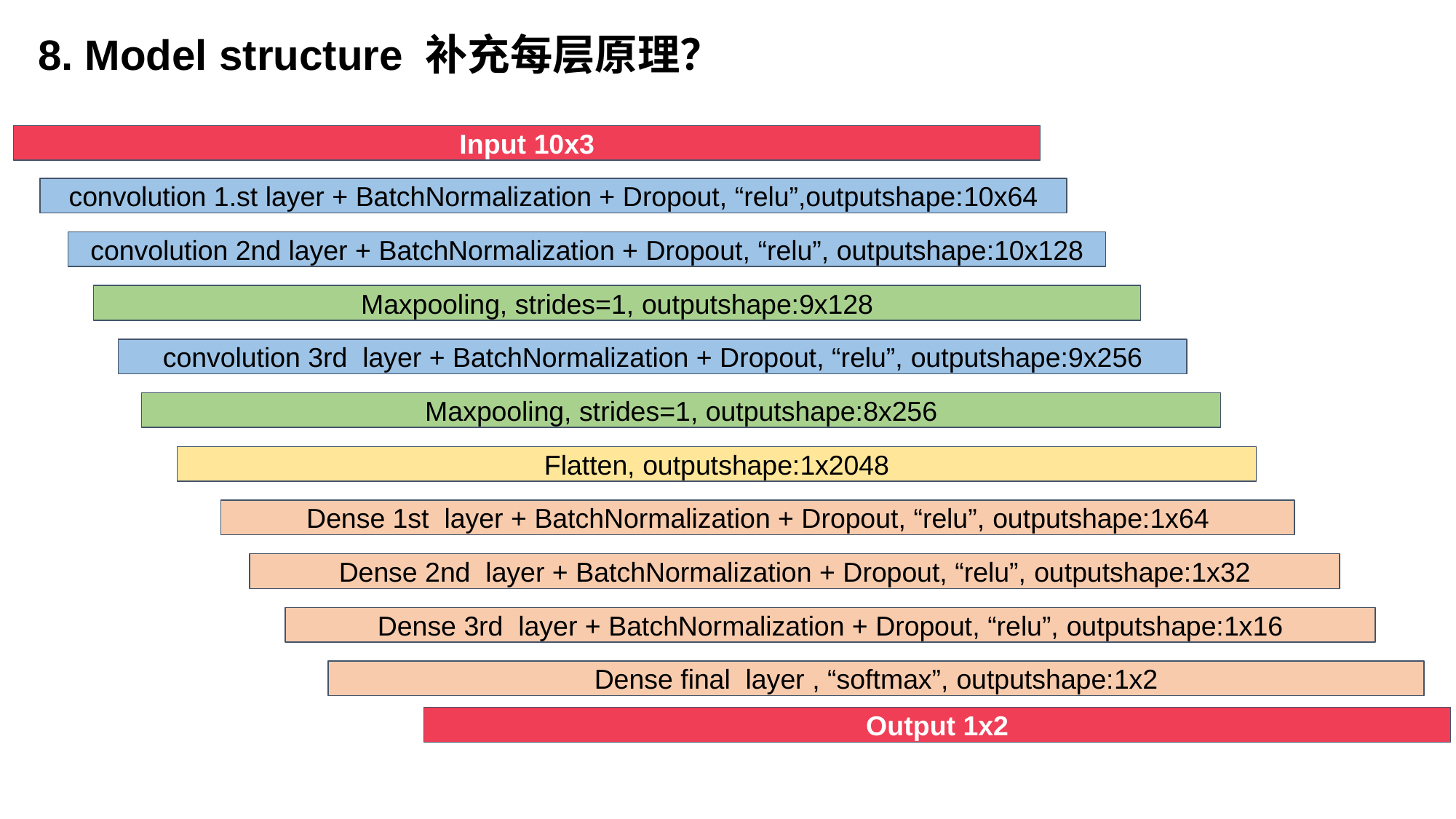

8. Model structure 补充每层原理？
Input 10x3
convolution 1.st layer + BatchNormalization + Dropout, “relu”,outputshape:10x64
convolution 2nd layer + BatchNormalization + Dropout, “relu”, outputshape:10x128
Maxpooling, strides=1, outputshape:9x128
convolution 3rd  layer + BatchNormalization + Dropout, “relu”, outputshape:9x256
Maxpooling, strides=1, outputshape:8x256
Flatten, outputshape:1x2048
Dense 1st  layer + BatchNormalization + Dropout, “relu”, outputshape:1x64
Dense 2nd  layer + BatchNormalization + Dropout, “relu”, outputshape:1x32
Dense 3rd  layer + BatchNormalization + Dropout, “relu”, outputshape:1x16
Dense final  layer , “softmax”, outputshape:1x2
Output 1x2